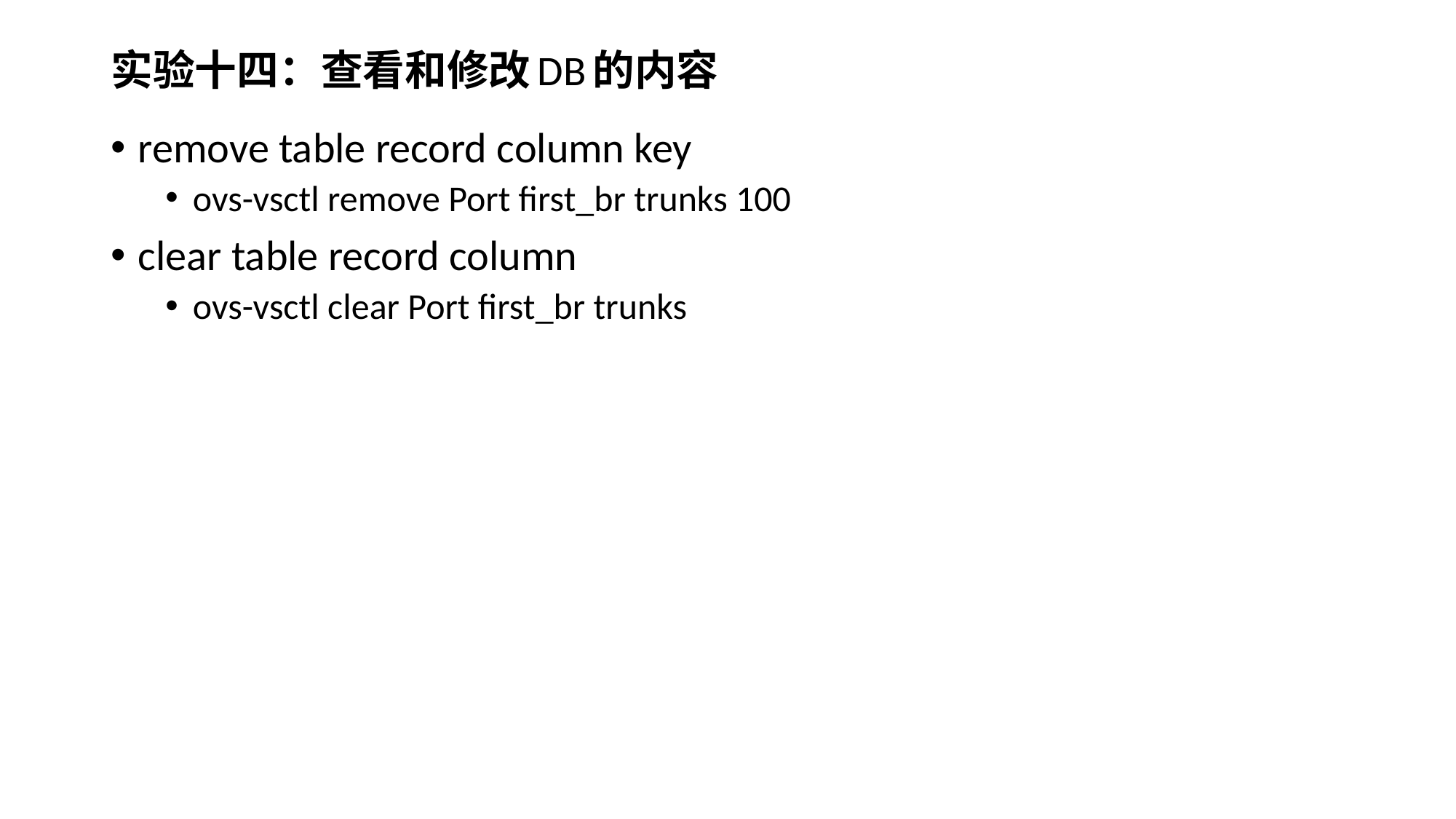

# 实验十四：查看和修改DB的内容
remove table record column key
ovs-vsctl remove Port first_br trunks 100
clear table record column
ovs-vsctl clear Port first_br trunks